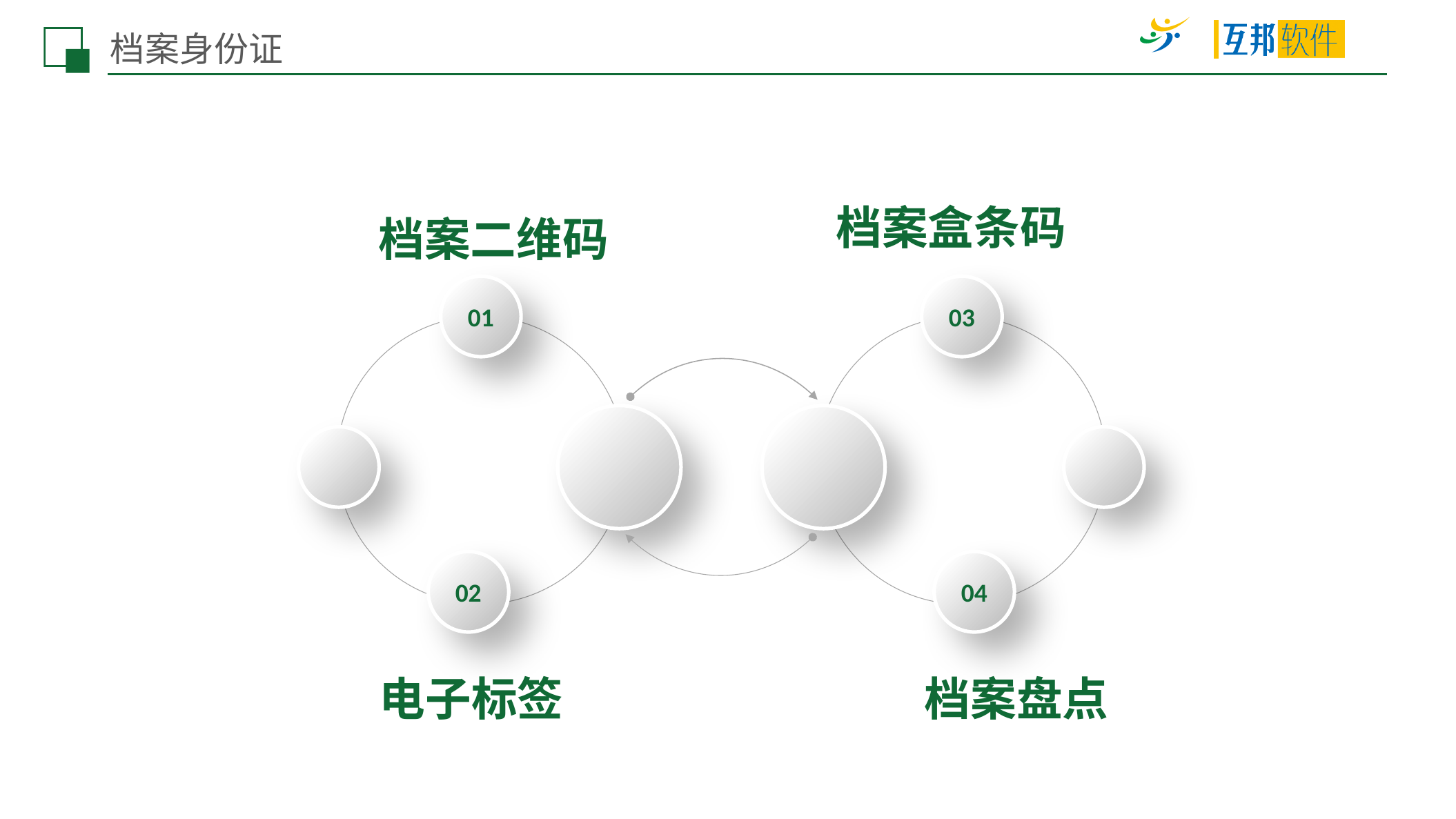

档案身份证
档案盒条码
档案二维码
01
03

02
04
电子标签
档案盘点